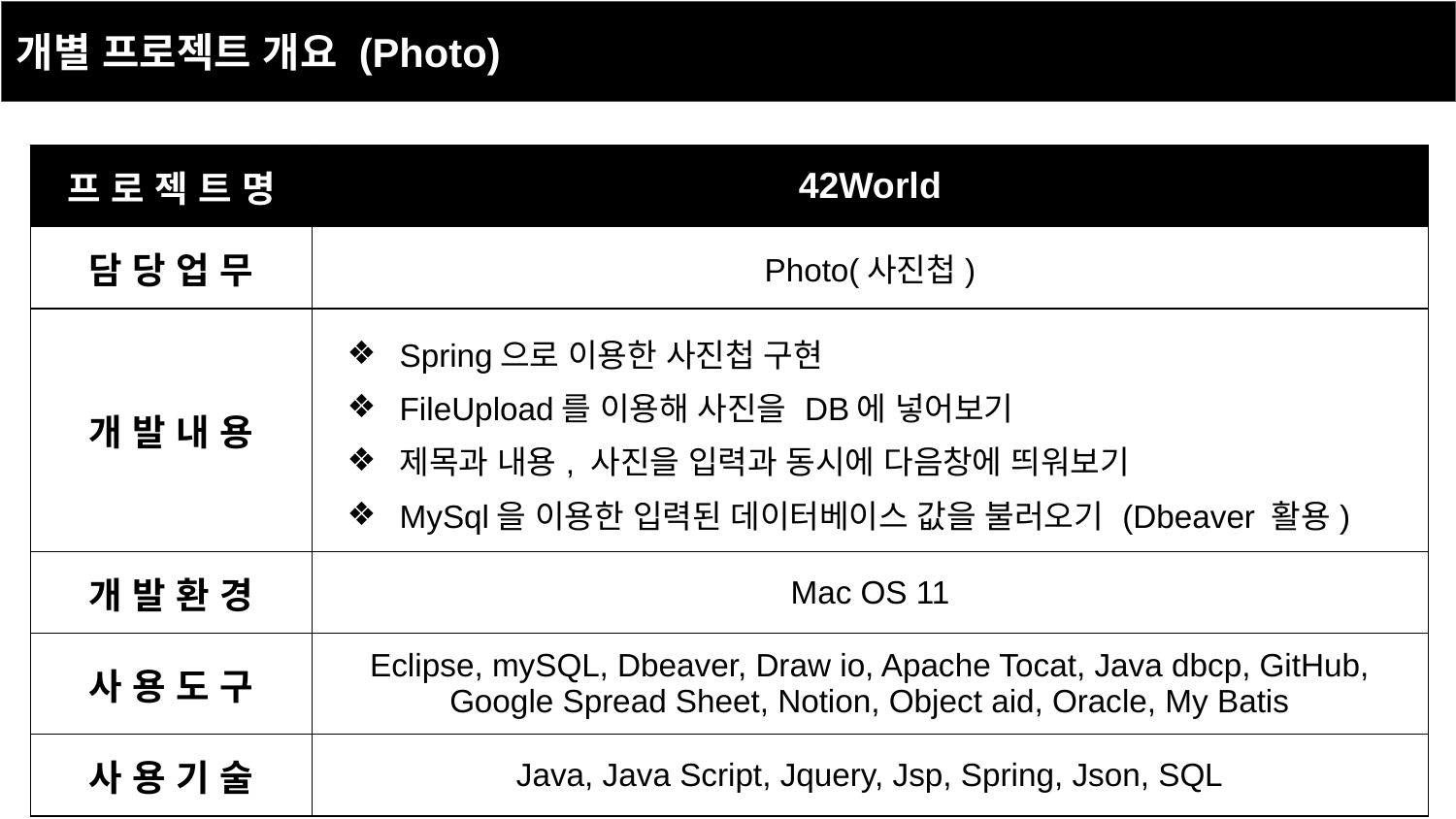

개별 프로젝트 개요 (Photo)
| 프 로 젝 트 명 | 42World |
| --- | --- |
| 담 당 업 무 | Photo(사진첩) |
| 개 발 내 용 | Spring으로 이용한 사진첩 구현 FileUpload를 이용해 사진을 DB에 넣어보기 제목과 내용, 사진을 입력과 동시에 다음창에 띄워보기 MySql을 이용한 입력된 데이터베이스 값을 불러오기 (Dbeaver 활용) |
| 개 발 환 경 | Mac OS 11 |
| 사 용 도 구 | Eclipse, mySQL, Dbeaver, Draw io, Apache Tocat, Java dbcp, GitHub, Google Spread Sheet, Notion, Object aid, Oracle, My Batis |
| 사 용 기 술 | Java, Java Script, Jquery, Jsp, Spring, Json, SQL |